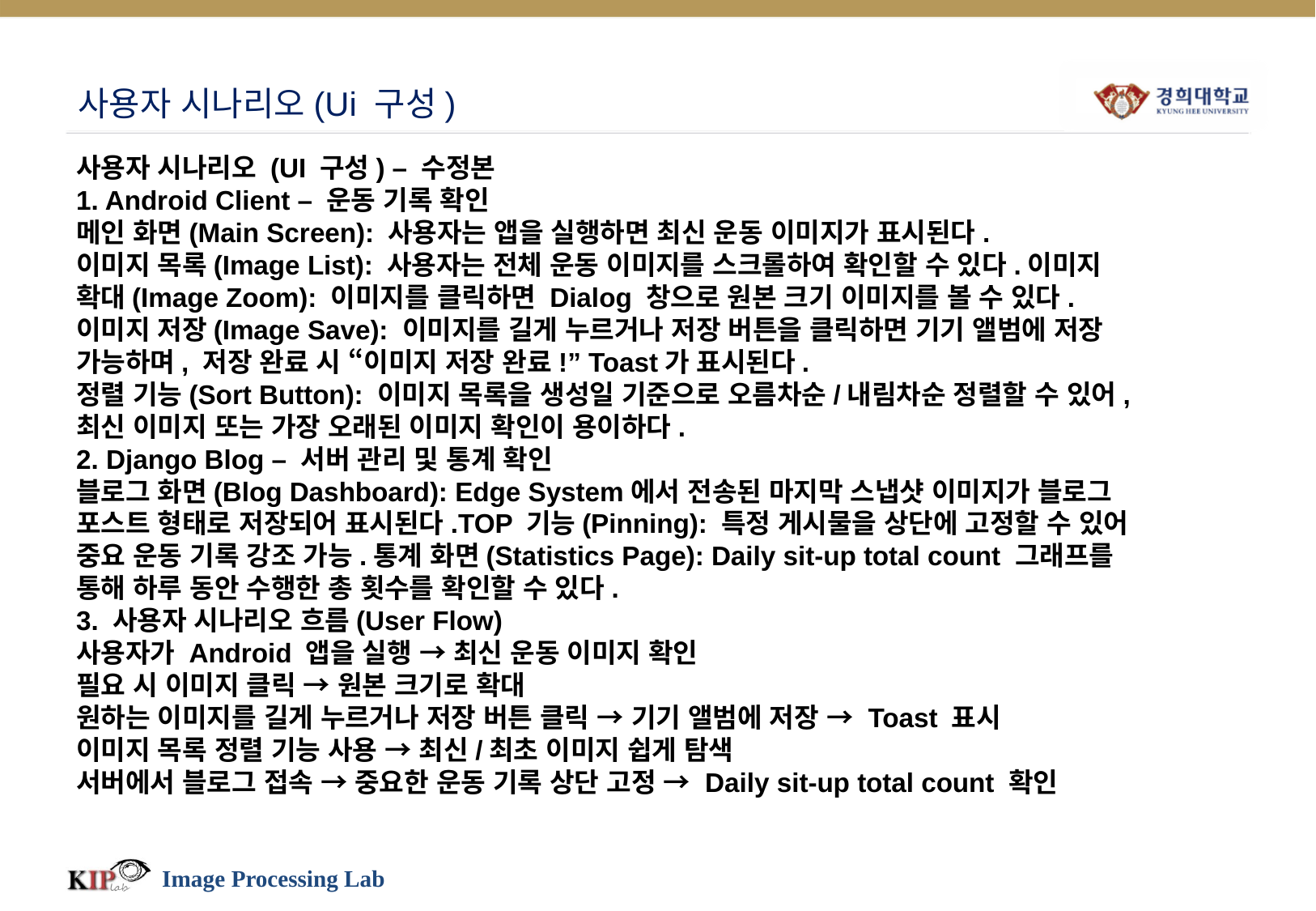

# 사용자 시나리오(Ui 구성)
사용자 시나리오 (UI 구성) – 수정본
1. Android Client – 운동 기록 확인
메인 화면(Main Screen): 사용자는 앱을 실행하면 최신 운동 이미지가 표시된다.
이미지 목록(Image List): 사용자는 전체 운동 이미지를 스크롤하여 확인할 수 있다.이미지 확대(Image Zoom): 이미지를 클릭하면 Dialog 창으로 원본 크기 이미지를 볼 수 있다.이미지 저장(Image Save): 이미지를 길게 누르거나 저장 버튼을 클릭하면 기기 앨범에 저장 가능하며, 저장 완료 시 “이미지 저장 완료!” Toast가 표시된다.
정렬 기능(Sort Button): 이미지 목록을 생성일 기준으로 오름차순/내림차순 정렬할 수 있어, 최신 이미지 또는 가장 오래된 이미지 확인이 용이하다.
2. Django Blog – 서버 관리 및 통계 확인
블로그 화면(Blog Dashboard): Edge System에서 전송된 마지막 스냅샷 이미지가 블로그 포스트 형태로 저장되어 표시된다.TOP 기능(Pinning): 특정 게시물을 상단에 고정할 수 있어 중요 운동 기록 강조 가능.통계 화면(Statistics Page): Daily sit-up total count 그래프를 통해 하루 동안 수행한 총 횟수를 확인할 수 있다.
3. 사용자 시나리오 흐름(User Flow)
사용자가 Android 앱을 실행 → 최신 운동 이미지 확인
필요 시 이미지 클릭 → 원본 크기로 확대
원하는 이미지를 길게 누르거나 저장 버튼 클릭 → 기기 앨범에 저장 → Toast 표시
이미지 목록 정렬 기능 사용 → 최신/최초 이미지 쉽게 탐색
서버에서 블로그 접속 → 중요한 운동 기록 상단 고정 → Daily sit-up total count 확인

Image Processing Lab